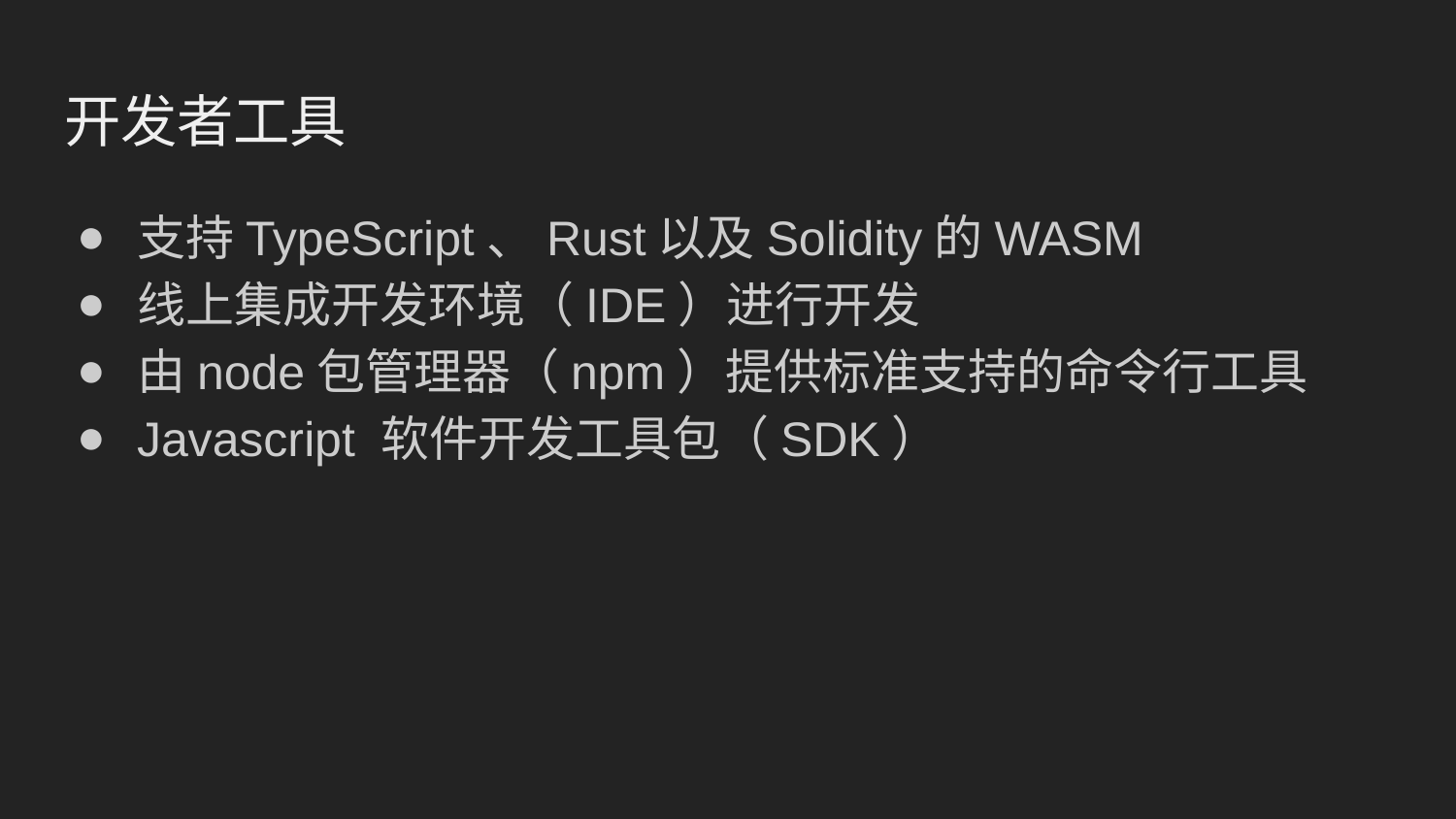

# 开发者工具
支持TypeScript、Rust以及Solidity的WASM
线上集成开发环境（IDE）进行开发
由node包管理器（npm）提供标准支持的命令行工具
Javascript 软件开发工具包（SDK）